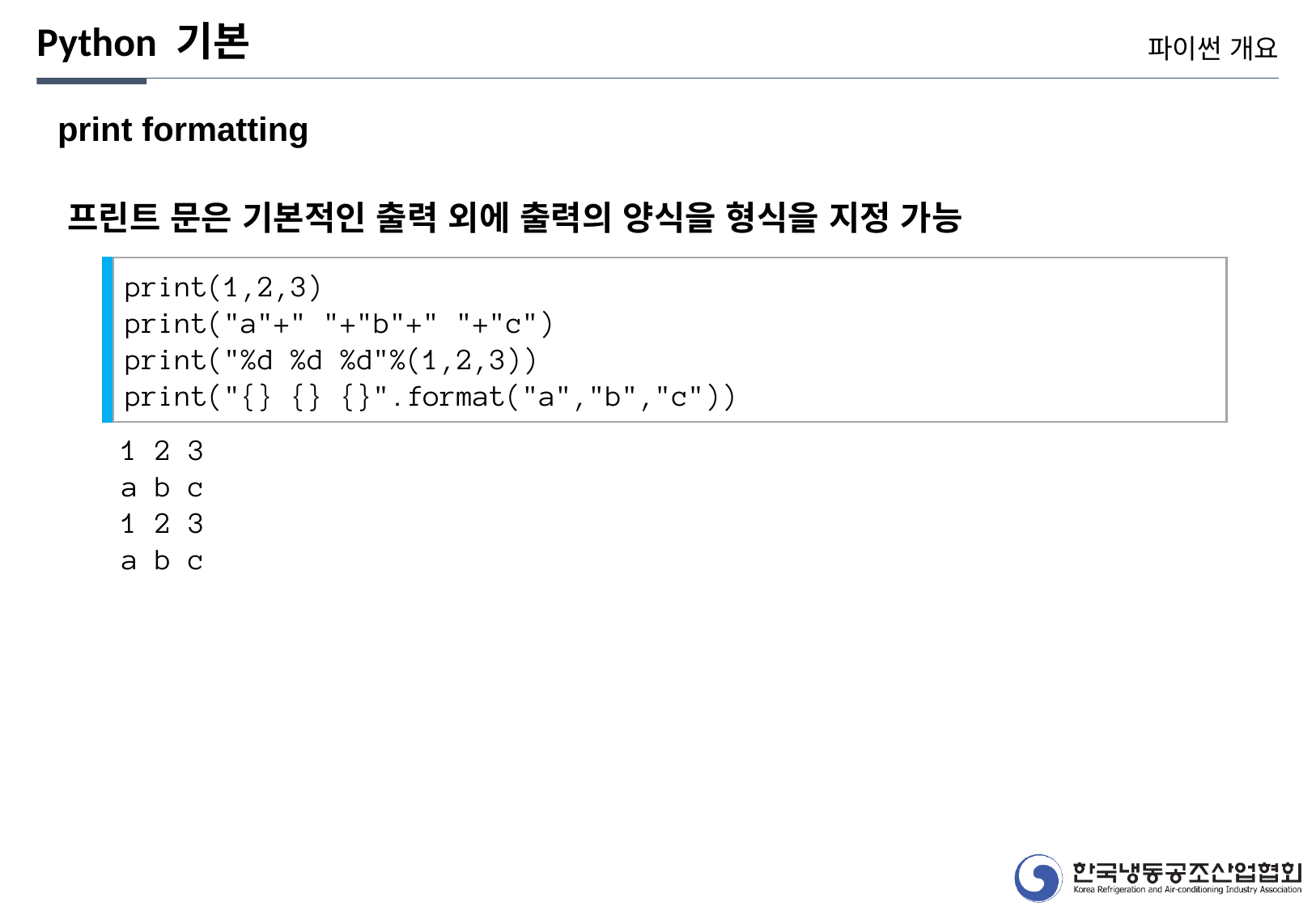

Python 기본
파이썬 개요
print formatting
프린트 문은 기본적인 출력 외에 출력의 양식을 형식을 지정 가능

print(1,2,3)
print("a"+" "+"b"+" "+"c")
print("%d %d %d"%(1,2,3))
print("{} {} {}".format("a","b","c"))
1 2 3
a b c
1 2 3
a b c